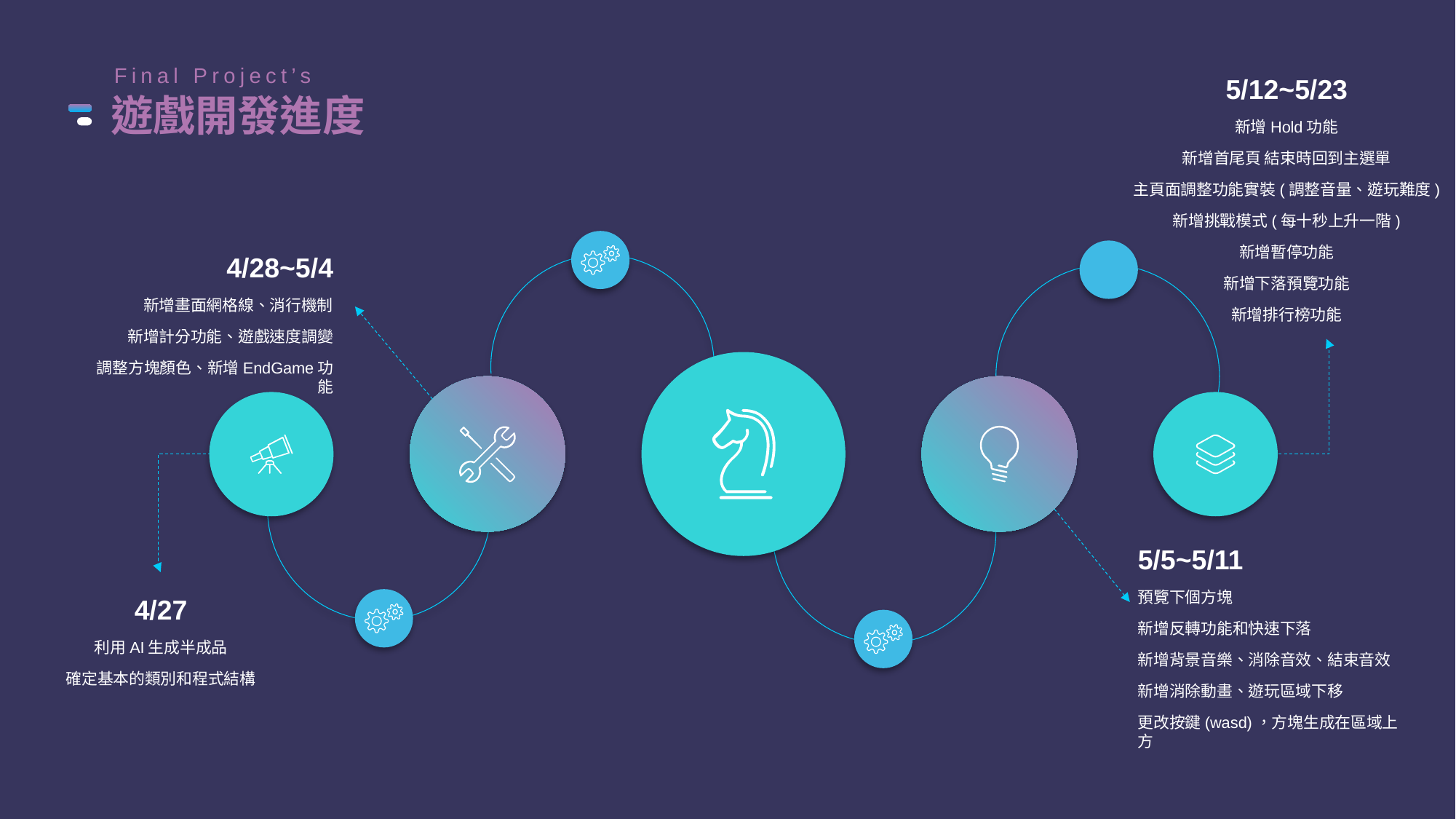

Final Project’s
遊戲開發進度

5/12~5/23
新增Hold功能
新增首尾頁 結束時回到主選單
主頁面調整功能實裝(調整音量、遊玩難度)
新增挑戰模式(每十秒上升一階)
新增暫停功能
新增下落預覽功能
新增排行榜功能

4/28~5/4
新增畫面網格線、消行機制
新增計分功能、遊戲速度調變
調整方塊顏色、新增EndGame功能

5/5~5/11
預覽下個方塊
新增反轉功能和快速下落
新增背景音樂、消除音效、結束音效
新增消除動畫、遊玩區域下移
更改按鍵(wasd)，方塊生成在區域上方

4/27
利用AI生成半成品
確定基本的類別和程式結構